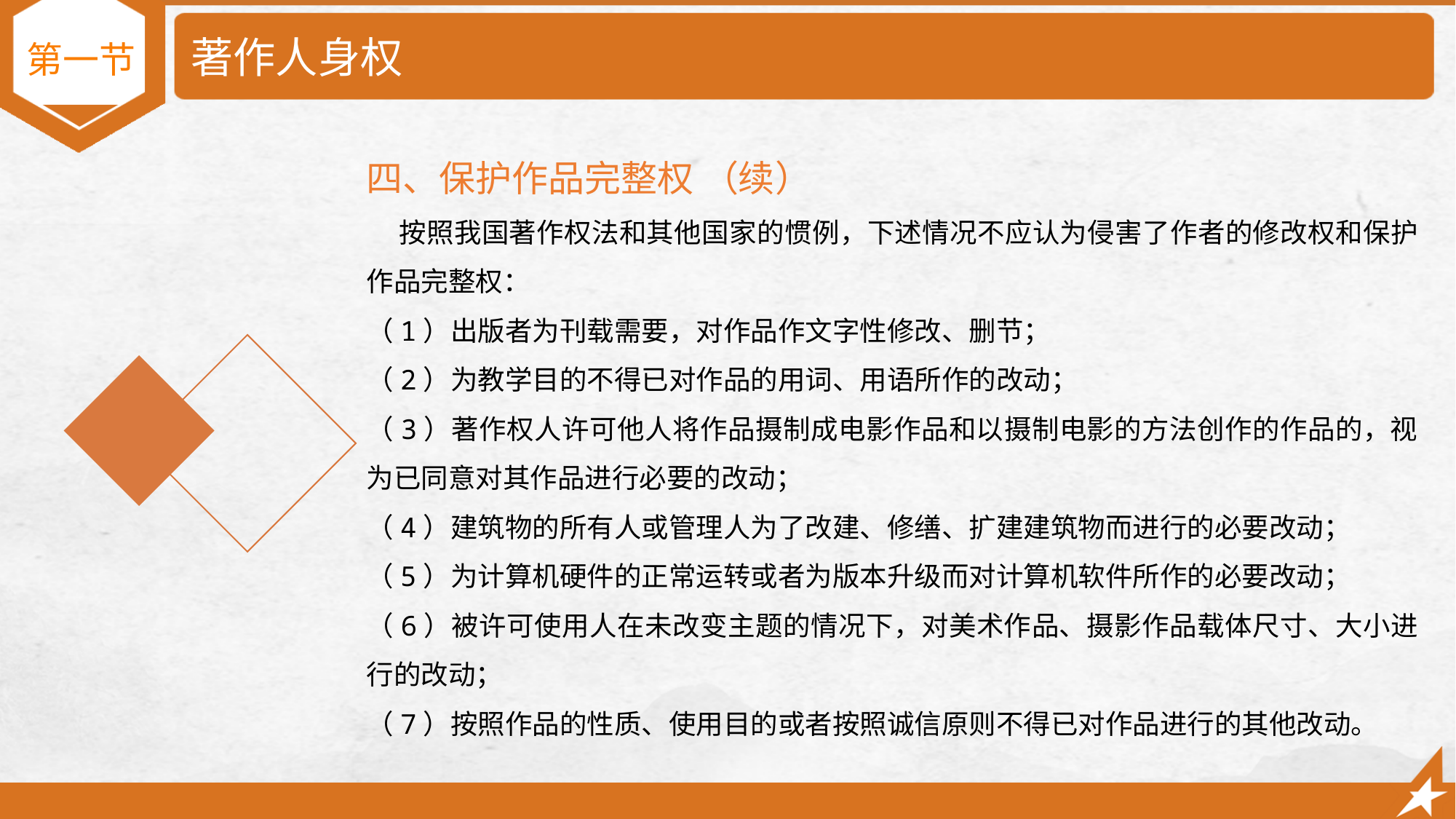

# 著作人身权
第一节
四、保护作品完整权 （续）
    按照我国著作权法和其他国家的惯例，下述情况不应认为侵害了作者的修改权和保护作品完整权：
（1）出版者为刊载需要，对作品作文字性修改、删节；
（2）为教学目的不得已对作品的用词、用语所作的改动；
（3）著作权人许可他人将作品摄制成电影作品和以摄制电影的方法创作的作品的，视为已同意对其作品进行必要的改动；
（4）建筑物的所有人或管理人为了改建、修缮、扩建建筑物而进行的必要改动；
（5）为计算机硬件的正常运转或者为版本升级而对计算机软件所作的必要改动；
（6）被许可使用人在未改变主题的情况下，对美术作品、摄影作品载体尺寸、大小进行的改动；
（7）按照作品的性质、使用目的或者按照诚信原则不得已对作品进行的其他改动。